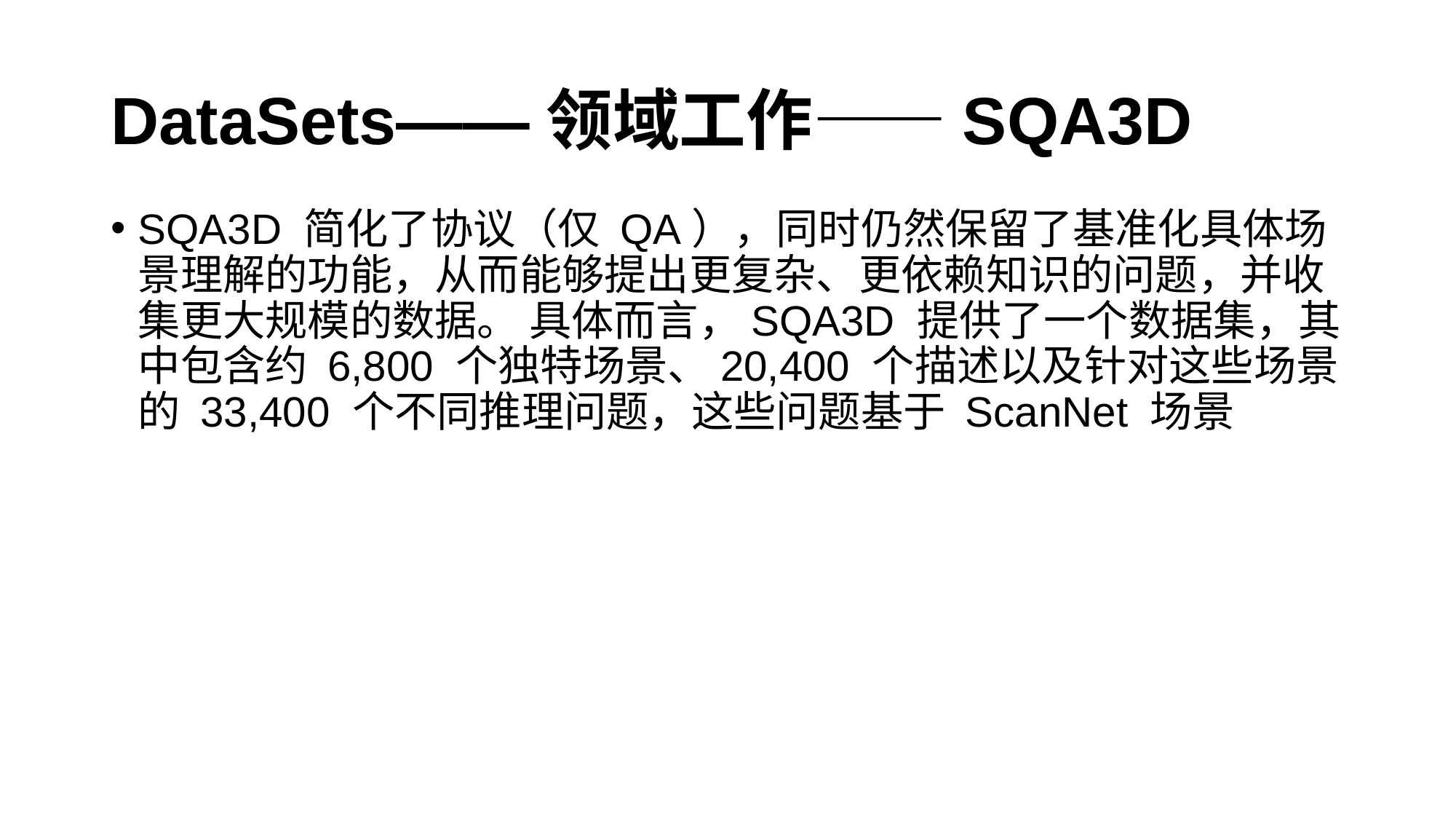

# DataSets——领域工作——SQA3D
SQA3D 简化了协议（仅 QA），同时仍然保留了基准化具体场景理解的功能，从而能够提出更复杂、更依赖知识的问题，并收集更大规模的数据。 具体而言，SQA3D 提供了一个数据集，其中包含约 6,800 个独特场景、20,400 个描述以及针对这些场景的 33,400 个不同推理问题，这些问题基于 ScanNet 场景